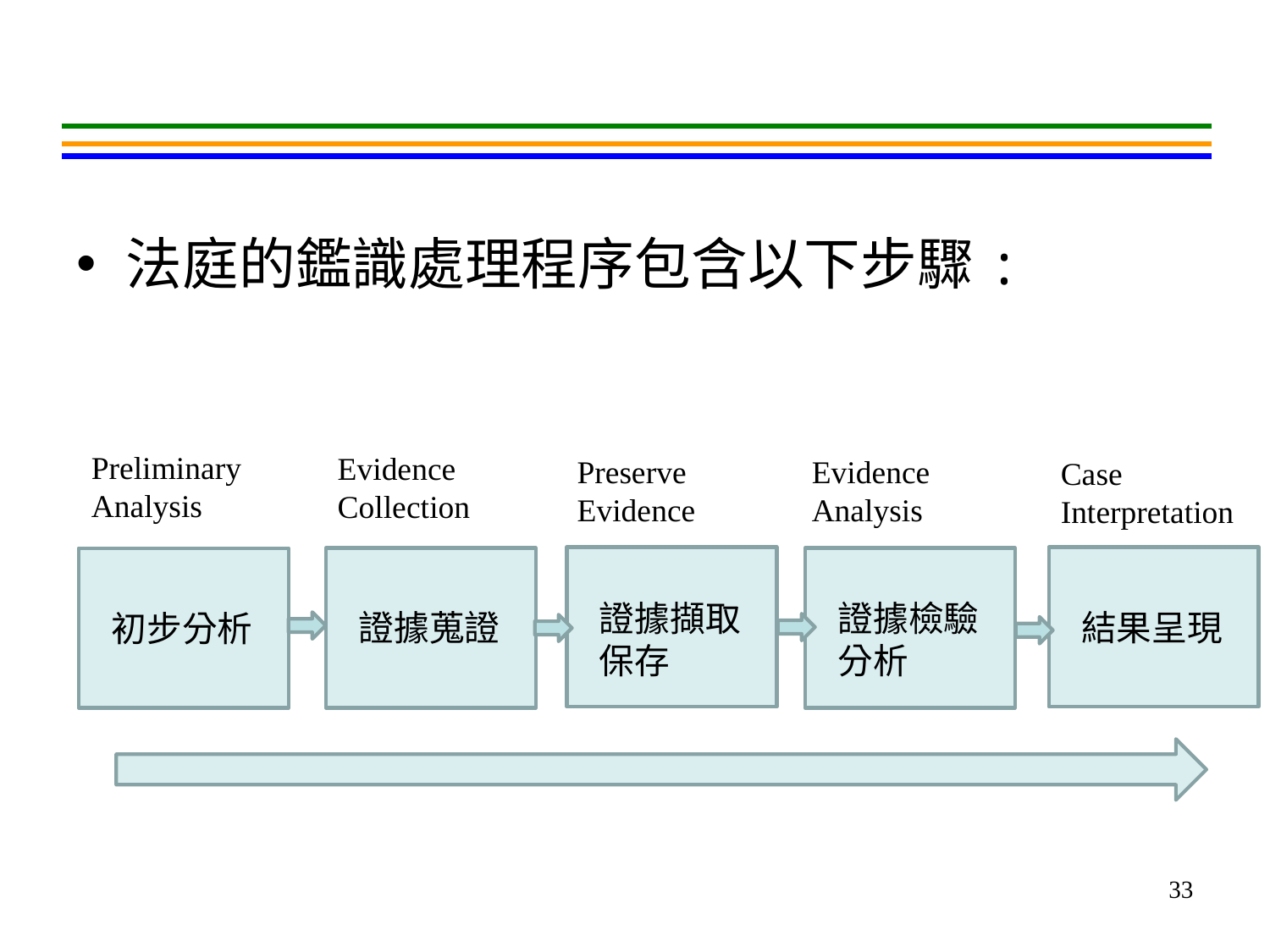

#
法庭的鑑識處理程序包含以下步驟:
Preliminary Analysis
Evidence Collection
Evidence Analysis
Preserve Evidence
Case Interpretation

證據擷取保存
證據檢驗分析
證據蒐證
結果呈現
初步分析

33